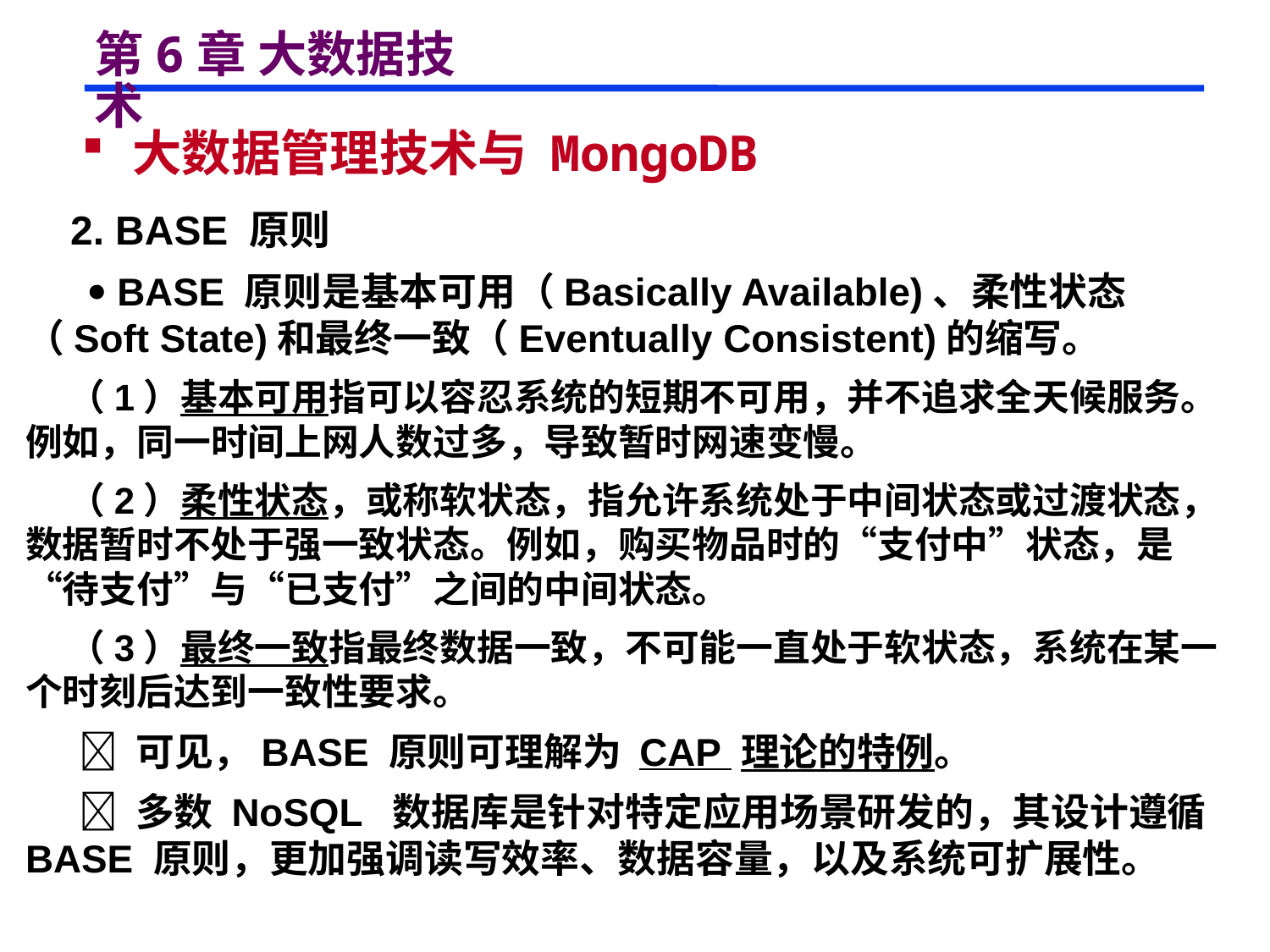

# 第6章 大数据技术
 大数据管理技术与 MongoDB
    2. BASE 原则
      • BASE 原则是基本可用（Basically Available)、柔性状态（Soft State)和最终一致（Eventually Consistent)的缩写。
    （1）基本可用指可以容忍系统的短期不可用，并不追求全天候服务。例如，同一时间上网人数过多，导致暂时网速变慢。
    （2）柔性状态，或称软状态，指允许系统处于中间状态或过渡状态，数据暂时不处于强一致状态。例如，购买物品时的“支付中”状态，是“待支付”与“已支付”之间的中间状态。
    （3）最终一致指最终数据一致，不可能一直处于软状态，系统在某一个时刻后达到一致性要求。
      • 可见，BASE 原则可理解为 CAP 理论的特例。
      • 多数 NoSQL  数据库是针对特定应用场景研发的，其设计遵循 BASE 原则，更加强调读写效率、数据容量，以及系统可扩展性。